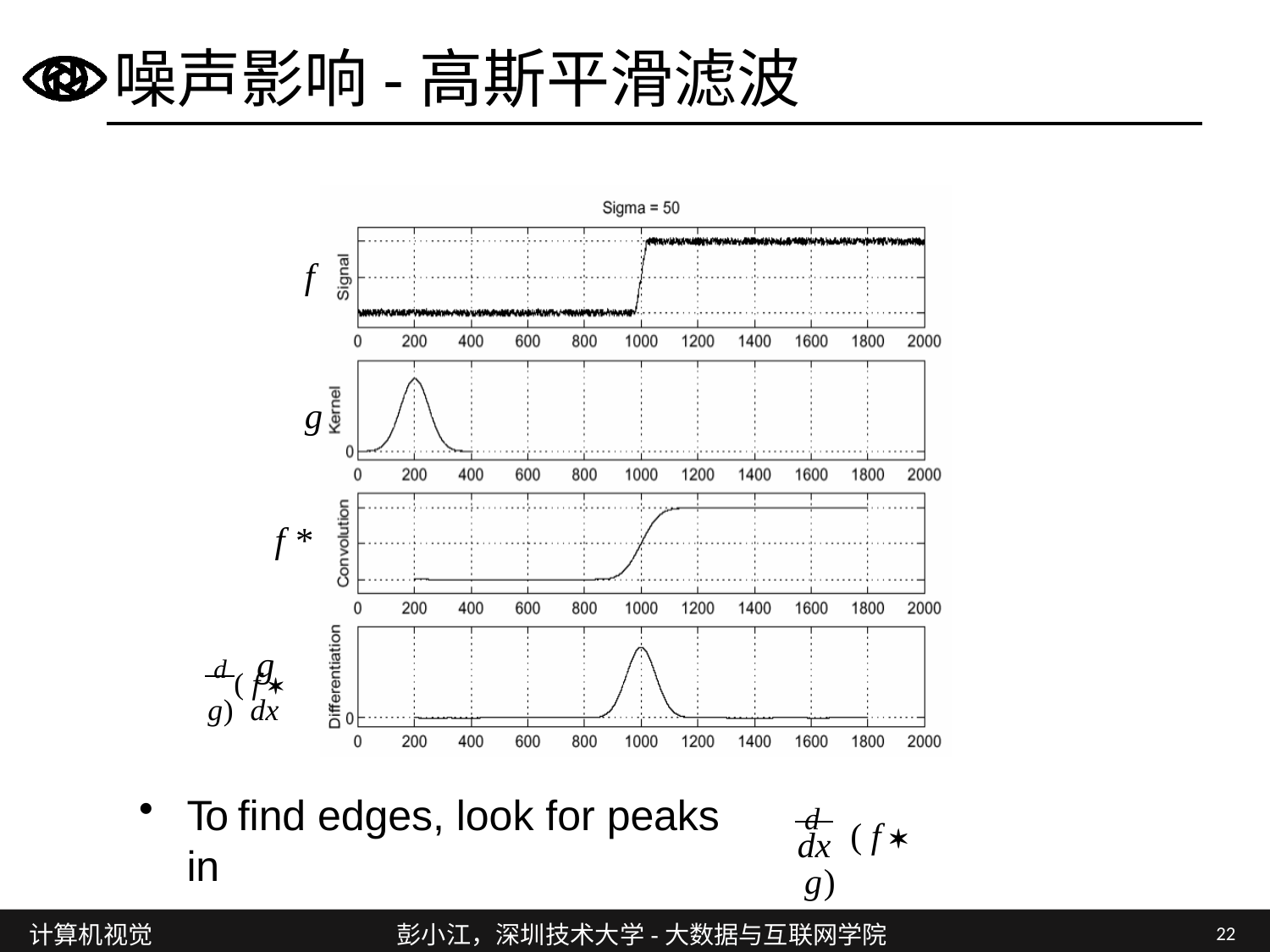

# 噪声影响-高斯平滑滤波

f
g  f * g
d ( f ∗ g)  dx

To find edges, look for peaks in
d	( f ∗ g)
dx